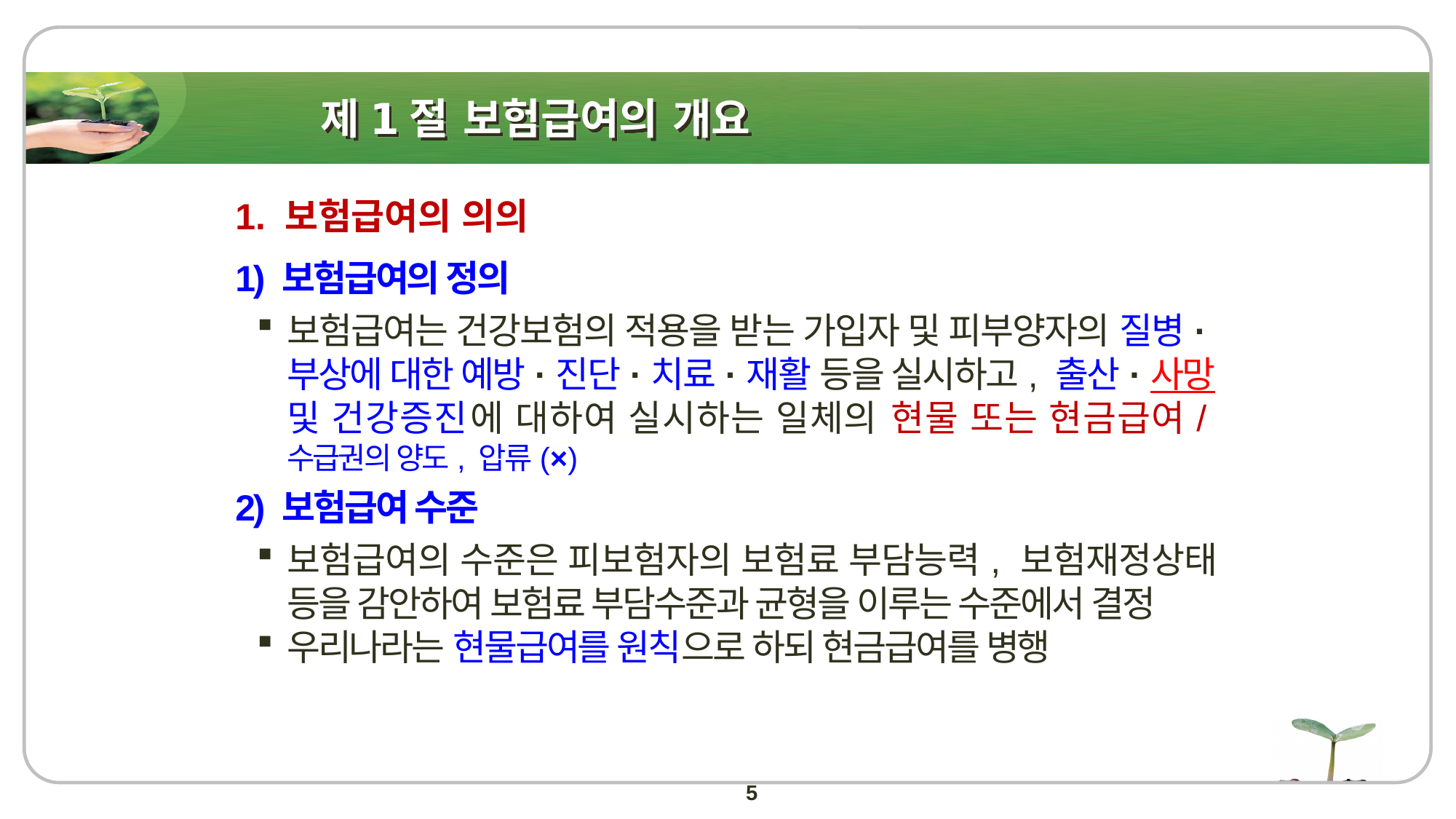

# 제1절 보험급여의 개요
1. 보험급여의 의의
1) 보험급여의 정의
보험급여는 건강보험의 적용을 받는 가입자 및 피부양자의 질병·부상에 대한 예방·진단·치료·재활 등을 실시하고, 출산·사망 및 건강증진에 대하여 실시하는 일체의 현물 또는 현금급여/수급권의 양도, 압류(×)
2) 보험급여 수준
보험급여의 수준은 피보험자의 보험료 부담능력, 보험재정상태 등을 감안하여 보험료 부담수준과 균형을 이루는 수준에서 결정
우리나라는 현물급여를 원칙으로 하되 현금급여를 병행
5